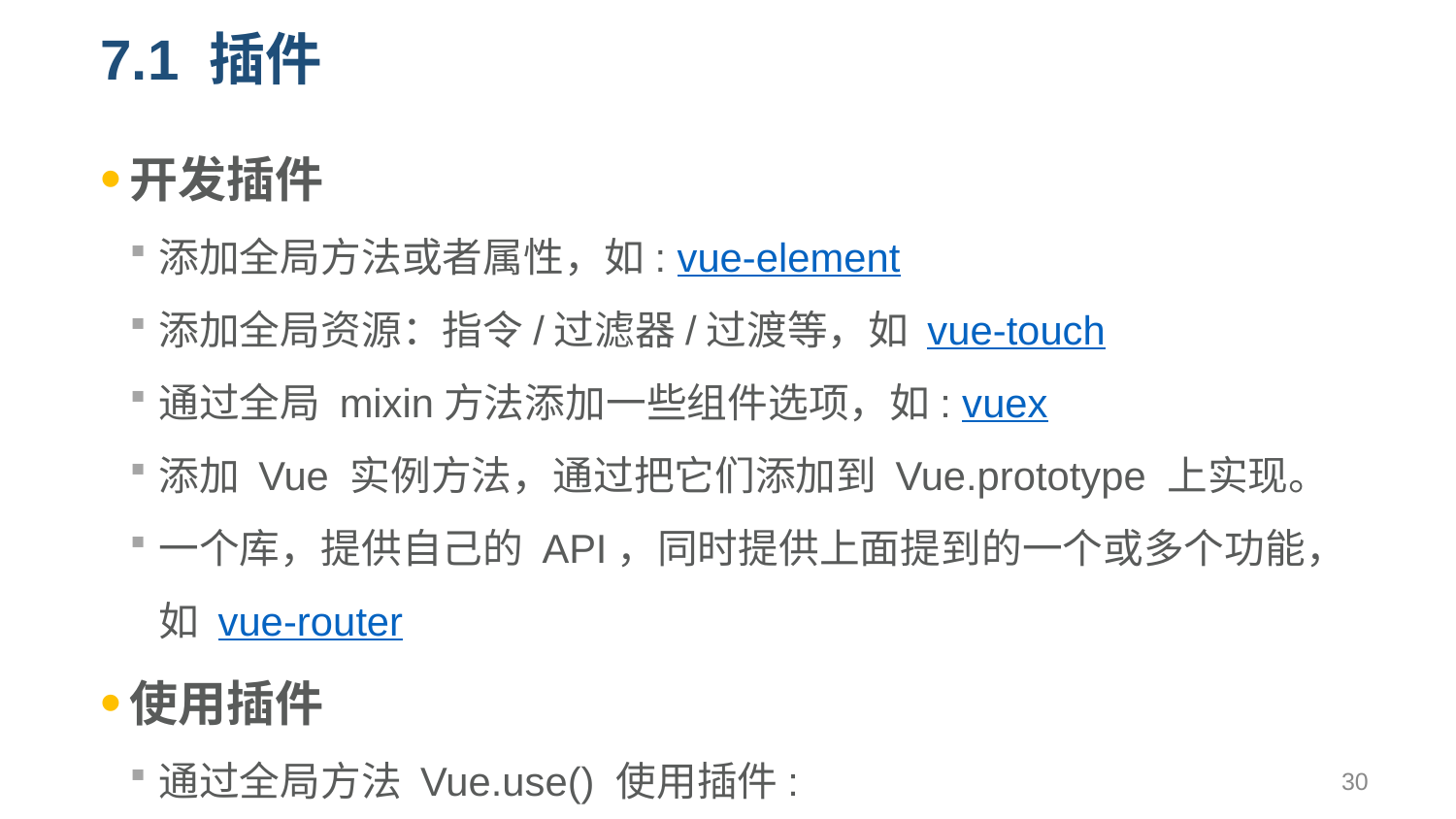

# 7.1 插件
开发插件
添加全局方法或者属性，如: vue-element
添加全局资源：指令/过滤器/过渡等，如 vue-touch
通过全局 mixin方法添加一些组件选项，如: vuex
添加 Vue 实例方法，通过把它们添加到 Vue.prototype 上实现。
一个库，提供自己的 API，同时提供上面提到的一个或多个功能，如 vue-router
使用插件
通过全局方法 Vue.use() 使用插件:

全局混合
自定义选项混合策略
30